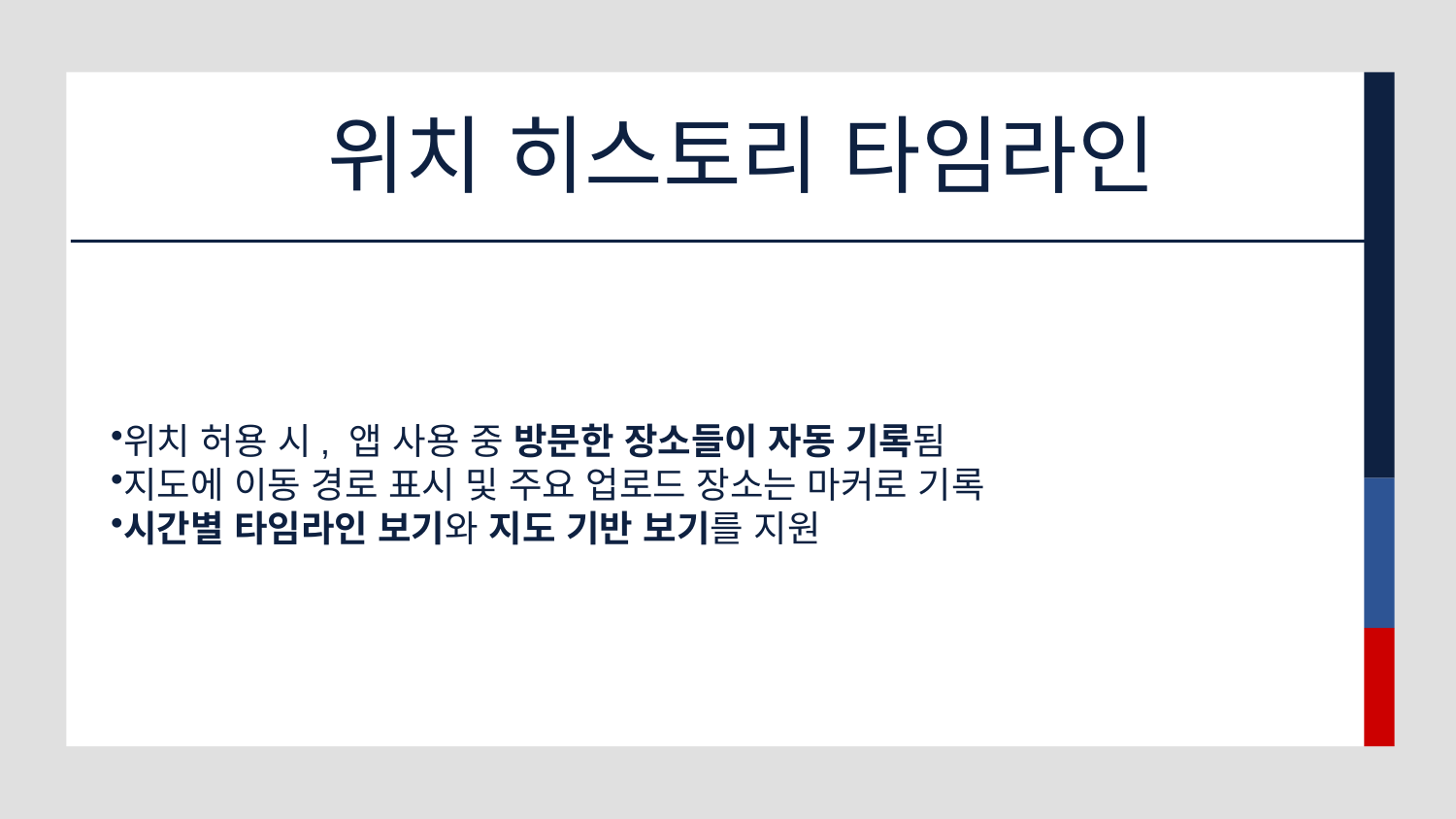

# 위치 히스토리 타임라인
위치 허용 시, 앱 사용 중 방문한 장소들이 자동 기록됨
지도에 이동 경로 표시 및 주요 업로드 장소는 마커로 기록
시간별 타임라인 보기와 지도 기반 보기를 지원